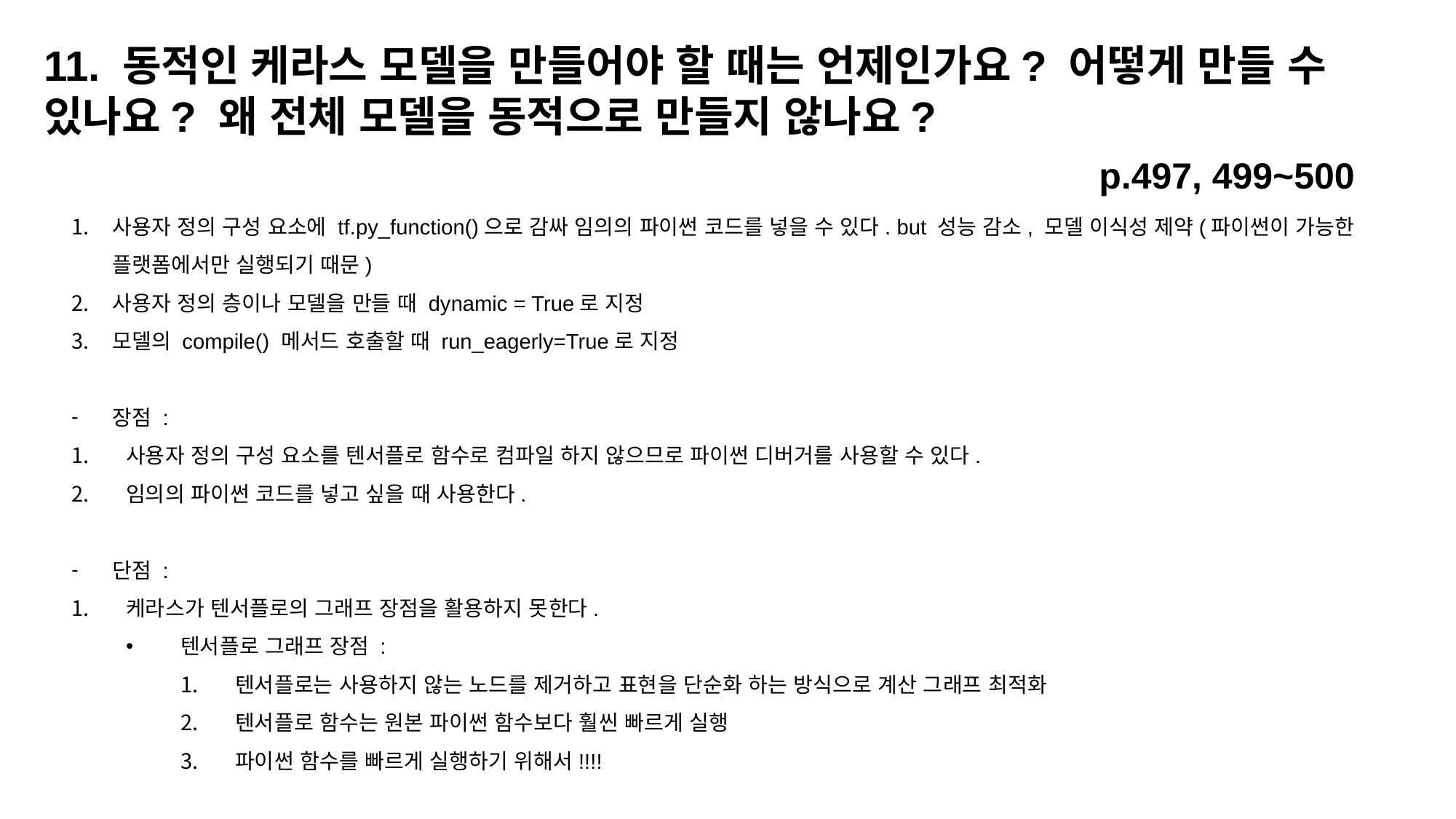

11. 동적인 케라스 모델을 만들어야 할 때는 언제인가요? 어떻게 만들 수 있나요? 왜 전체 모델을 동적으로 만들지 않나요?
p.497, 499~500
사용자 정의 구성 요소에 tf.py_function()으로 감싸 임의의 파이썬 코드를 넣을 수 있다. but 성능 감소, 모델 이식성 제약(파이썬이 가능한 플랫폼에서만 실행되기 때문)
사용자 정의 층이나 모델을 만들 때 dynamic = True로 지정
모델의 compile() 메서드 호출할 때 run_eagerly=True로 지정

장점 :
사용자 정의 구성 요소를 텐서플로 함수로 컴파일 하지 않으므로 파이썬 디버거를 사용할 수 있다.
임의의 파이썬 코드를 넣고 싶을 때 사용한다.

단점 :
케라스가 텐서플로의 그래프 장점을 활용하지 못한다.
텐서플로 그래프 장점 :
텐서플로는 사용하지 않는 노드를 제거하고 표현을 단순화 하는 방식으로 계산 그래프 최적화
텐서플로 함수는 원본 파이썬 함수보다 훨씬 빠르게 실행
파이썬 함수를 빠르게 실행하기 위해서!!!!